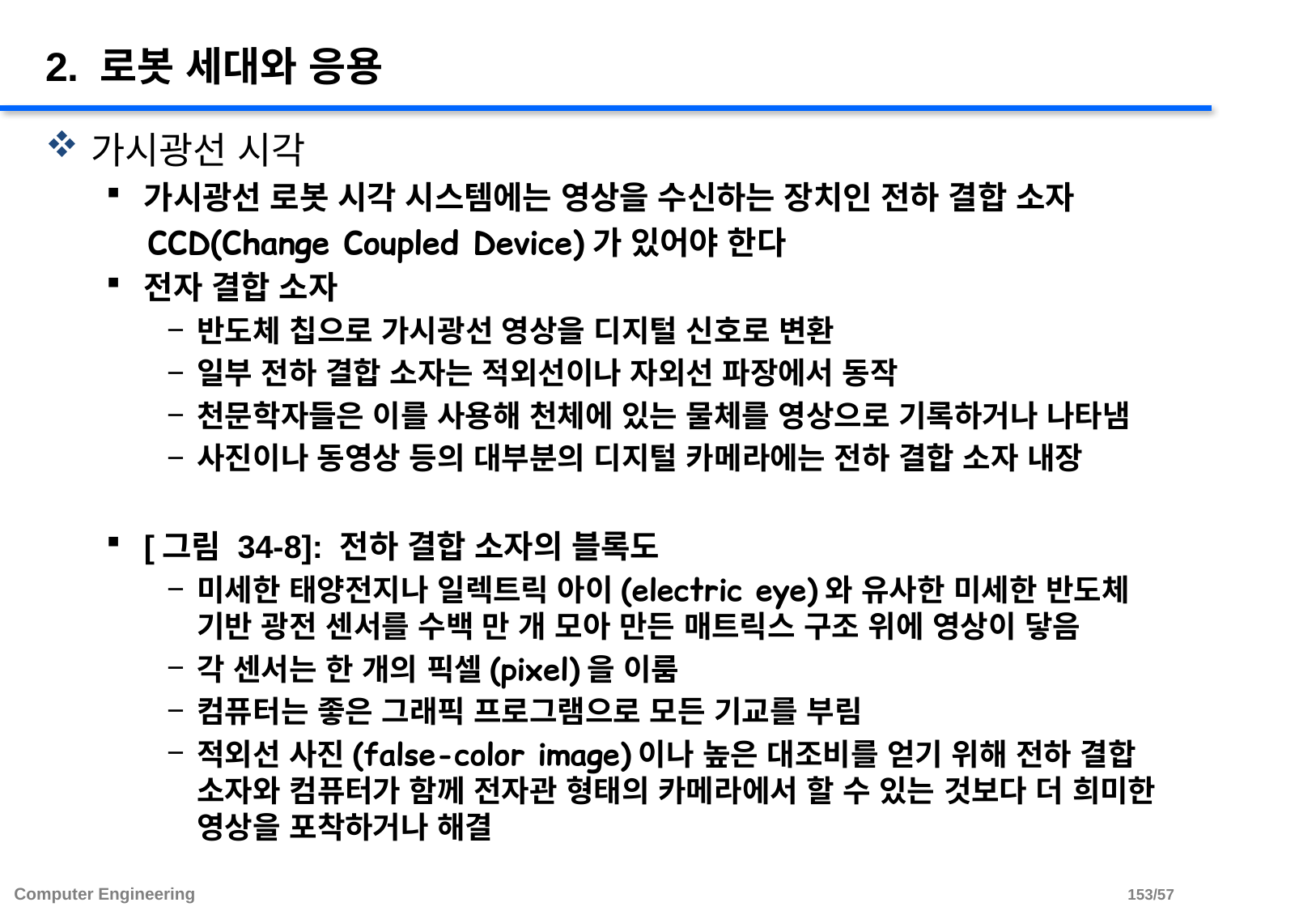

# 2. 로봇 세대와 응용
가시광선 시각
가시광선 로봇 시각 시스템에는 영상을 수신하는 장치인 전하 결합 소자
   CCD(Change Coupled Device)가 있어야 한다
전자 결합 소자
반도체 칩으로 가시광선 영상을 디지털 신호로 변환
일부 전하 결합 소자는 적외선이나 자외선 파장에서 동작
천문학자들은 이를 사용해 천체에 있는 물체를 영상으로 기록하거나 나타냄
사진이나 동영상 등의 대부분의 디지털 카메라에는 전하 결합 소자 내장

[그림 34-8]: 전하 결합 소자의 블록도
미세한 태양전지나 일렉트릭 아이(electric eye)와 유사한 미세한 반도체 기반 광전 센서를 수백 만 개 모아 만든 매트릭스 구조 위에 영상이 닿음
각 센서는 한 개의 픽셀(pixel)을 이룸
컴퓨터는 좋은 그래픽 프로그램으로 모든 기교를 부림
적외선 사진(false-color image)이나 높은 대조비를 얻기 위해 전하 결합 소자와 컴퓨터가 함께 전자관 형태의 카메라에서 할 수 있는 것보다 더 희미한 영상을 포착하거나 해결